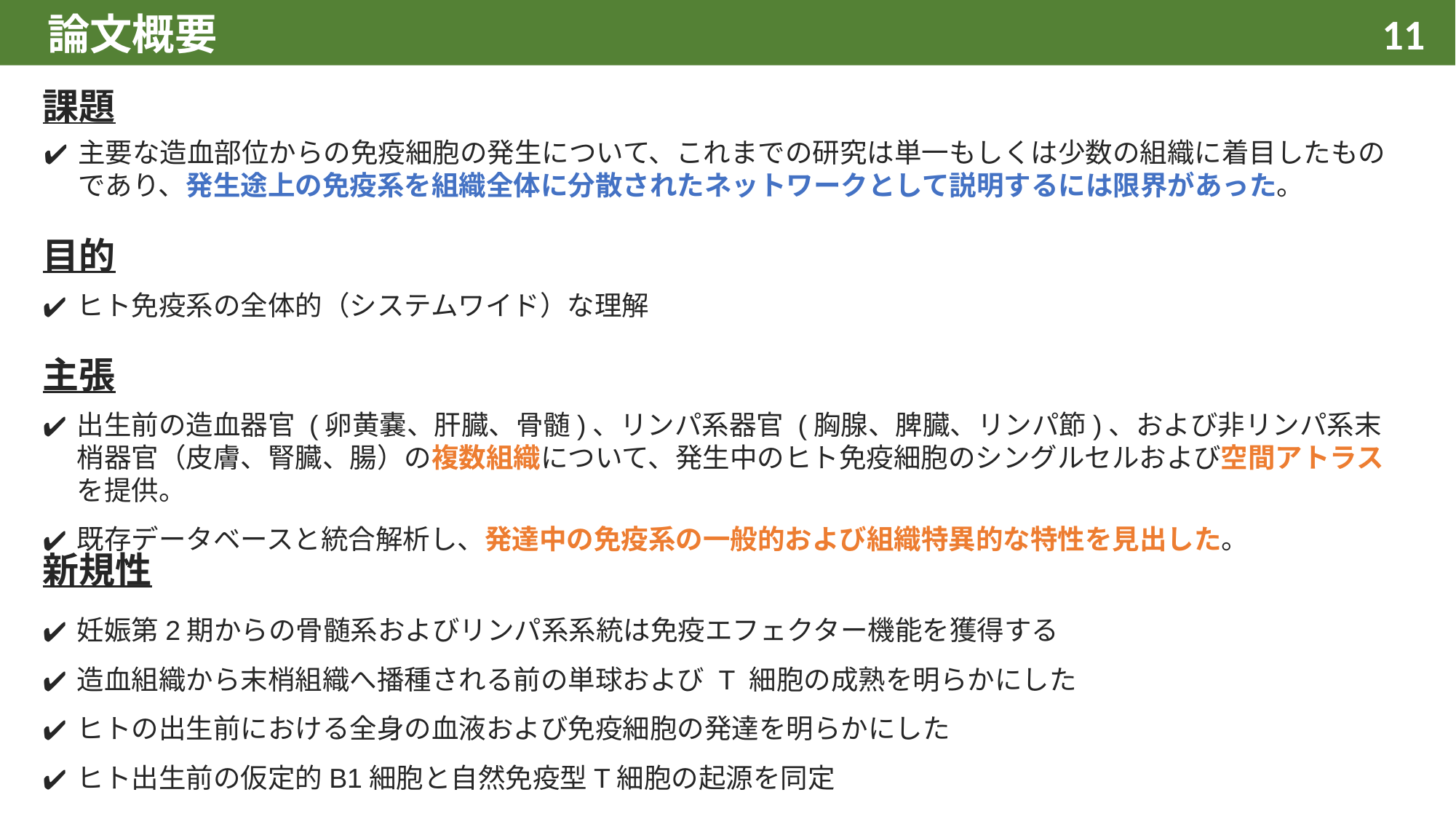

# 論文概要
11
課題
主要な造血部位からの免疫細胞の発生について、これまでの研究は単一もしくは少数の組織に着目したものであり、発生途上の免疫系を組織全体に分散されたネットワークとして説明するには限界があった。
目的
ヒト免疫系の全体的（システムワイド）な理解
主張
出生前の造血器官 (卵黄嚢、肝臓、骨髄)、リンパ系器官 (胸腺、脾臓、リンパ節)、および非リンパ系末梢器官（皮膚、腎臓、腸）の複数組織について、発生中のヒト免疫細胞のシングルセルおよび空間アトラスを提供。
既存データベースと統合解析し、発達中の免疫系の一般的および組織特異的な特性を見出した。
新規性
妊娠第2期からの骨髄系およびリンパ系系統は免疫エフェクター機能を獲得する
造血組織から末梢組織へ播種される前の単球および T 細胞の成熟を明らかにした
ヒトの出生前における全身の血液および免疫細胞の発達を明らかにした
ヒト出生前の仮定的B1細胞と自然免疫型T細胞の起源を同定